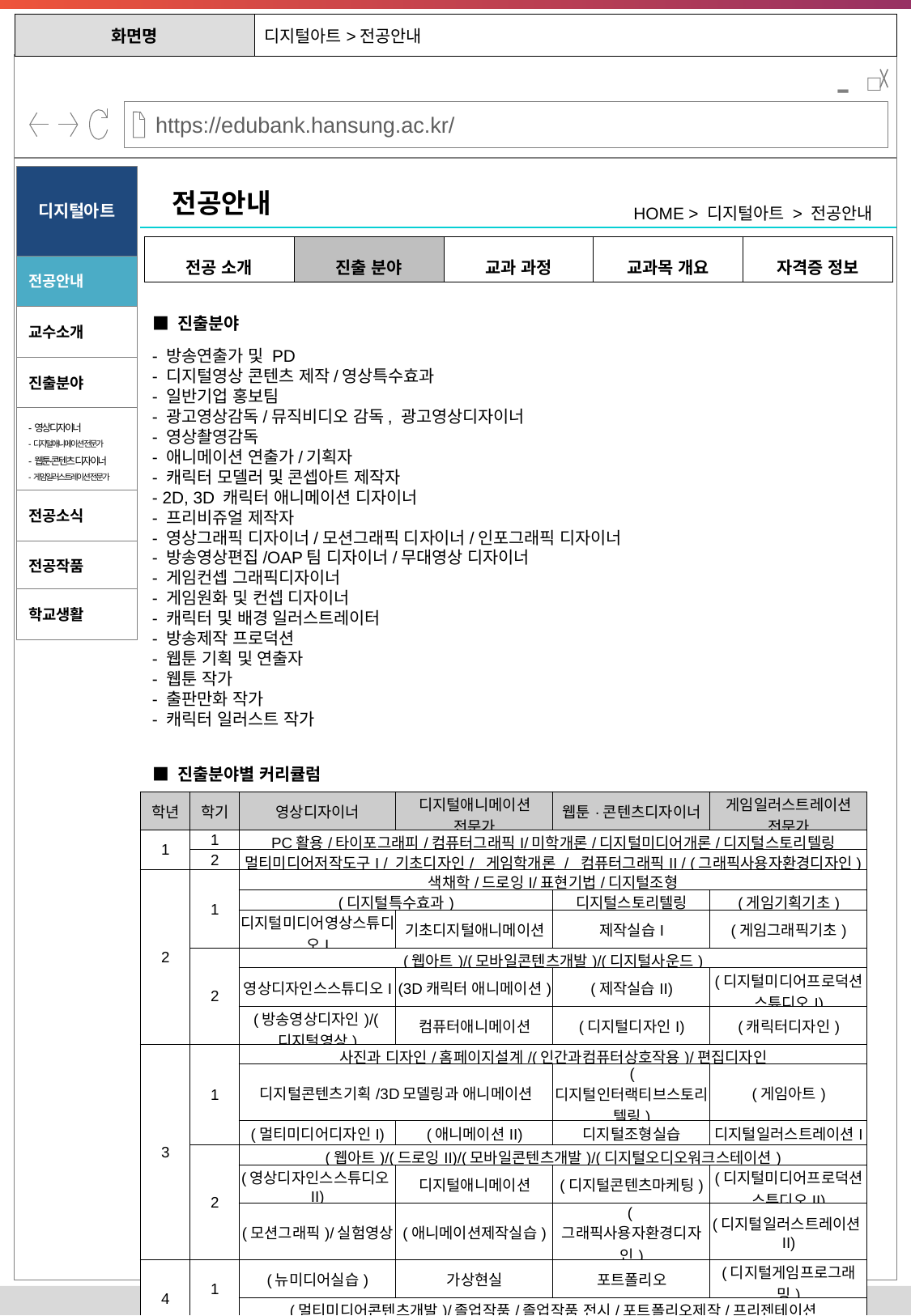

| 화면명 | 디지털아트>전공안내 |
| --- | --- |
-
디지털아트
전공안내
HOME > 디지털아트 > 전공안내
| 전공 소개 | 진출 분야 | 교과 과정 | 교과목 개요 | 자격증 정보 |
| --- | --- | --- | --- | --- |
전공안내
■ 진출분야
교수소개
- 방송연출가 및 PD
- 디지털영상 콘텐츠 제작/영상특수효과
- 일반기업 홍보팀
- 광고영상감독/뮤직비디오 감독, 광고영상디자이너
- 영상촬영감독
- 애니메이션 연출가/기획자
- 캐릭터 모델러 및 콘셉아트 제작자
- 2D, 3D 캐릭터 애니메이션 디자이너
- 프리비쥬얼 제작자
- 영상그래픽 디자이너/모션그래픽 디자이너/인포그래픽 디자이너
- 방송영상편집/OAP팀 디자이너/무대영상 디자이너
- 게임컨셉 그래픽디자이너
- 게임원화 및 컨셉 디자이너
- 캐릭터 및 배경 일러스트레이터
- 방송제작 프로덕션
- 웹툰 기획 및 연출자
- 웹툰 작가
- 출판만화 작가
- 캐릭터 일러스트 작가
진출분야
-영상디자이너
-디지털애니메이션 전문가
-웹툰∙콘텐츠 디자이너
-게임일러스트레이션 전문가
전공소식
전공작품
학교생활
■ 진출분야별 커리큘럼
| 학년 | 학기 | 영상디자이너 | 디지털애니메이션 전문가 | 웹툰·콘텐츠디자이너 | 게임일러스트레이션 전문가 |
| --- | --- | --- | --- | --- | --- |
| 1 | 1 | PC활용/타이포그래피/컴퓨터그래픽I/미학개론/디지털미디어개론/디지털스토리텔링 |  |  |  |
|  | 2 | 멀티미디어저작도구I / 기초디자인/  게임학개론 /  컴퓨터그래픽II / (그래픽사용자환경디자인) |  |  |  |
| 2 | 1 | 색채학/드로잉I/표현기법/디지털조형 |  |  |  |
|  |  | (디지털특수효과) |  | 디지털스토리텔링 | (게임기획기초) |
|  |  | 디지털미디어영상스튜디오I | 기초디지털애니메이션 | 제작실습I | (게임그래픽기초) |
|  | 2 | (웹아트)/(모바일콘텐츠개발)/(디지털사운드) |  |  |  |
|  |  | 영상디자인스스튜디오I | (3D캐릭터 애니메이션) | (제작실습II) | (디지털미디어프로덕션 스튜디오I) |
|  |  | (방송영상디자인)/(디지털영상) | 컴퓨터애니메이션 | (디지털디자인I) | (캐릭터디자인) |
| 3 | 1 | 사진과 디자인/홈페이지설계/(인간과컴퓨터상호작용)/편집디자인 |  |  |  |
|  |  | 디지털콘텐츠기획/3D모델링과 애니메이션 |  | (디지털인터랙티브스토리텔링) | (게임아트) |
|  |  | (멀티미디어디자인I) | (애니메이션II) | 디지털조형실습 | 디지털일러스트레이션I |
|  | 2 | (웹아트)/(드로잉II)/(모바일콘텐츠개발)/(디지털오디오워크스테이션) |  |  |  |
|  |  | (영상디자인스스튜디오II) | 디지털애니메이션 | (디지털콘텐츠마케팅) | (디지털미디어프로덕션 스튜디오II) |
|  |  | (모션그래픽)/실험영상 | (애니메이션제작실습) | (그래픽사용자환경디자인) | (디지털일러스트레이션II) |
| 4 | 1 | (뉴미디어실습) | 가상현실 | 포트폴리오 | (디지털게임프로그래밍) |
|  |  | (멀티미디어콘텐츠개발)/졸업작품/졸업작품 전시/포트폴리오제작/프리젠테이션 |  |  |  |
|  | 2 | 졸업작품 / 졸업작품 전시 / 포트폴리오제작 / 프리젠테이션 |  |  |  |
※ (    )인가예정과목